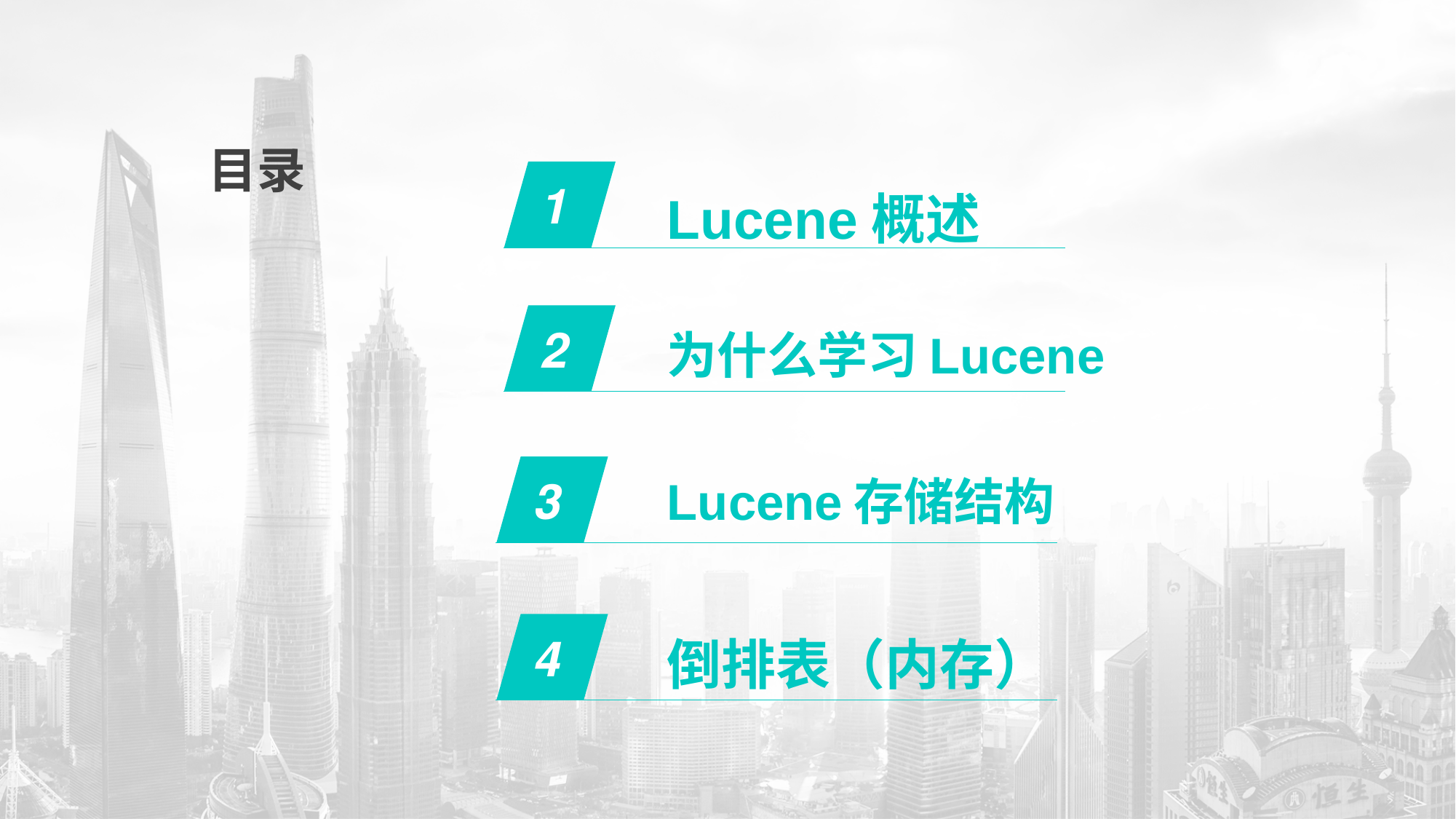

目录

1

Lucene概述
为什么学习Lucene

2

Lucene存储结构

3

4

倒排表（内存）